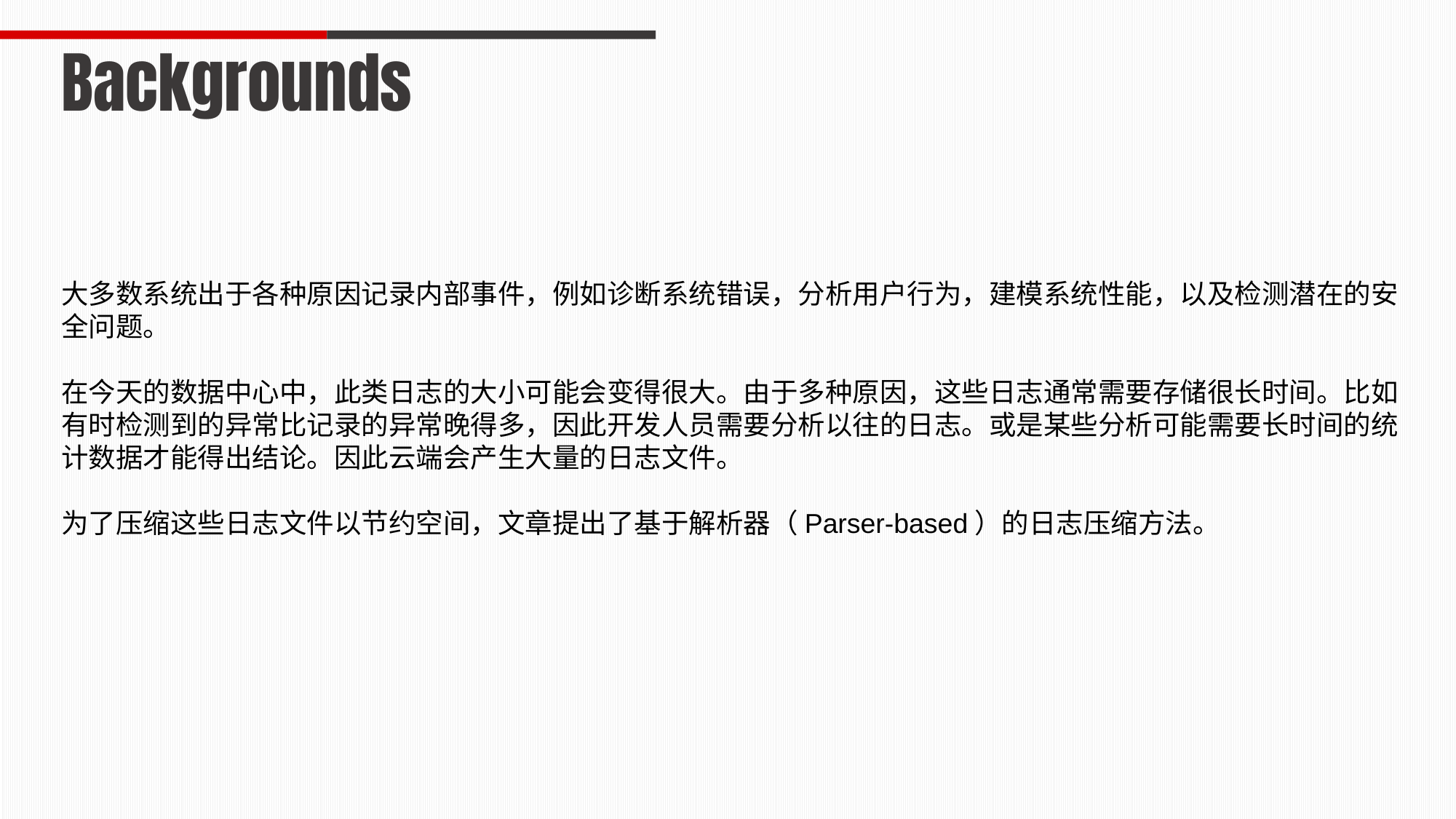

Backgrounds
大多数系统出于各种原因记录内部事件，例如诊断系统错误，分析用户行为，建模系统性能，以及检测潜在的安全问题。

在今天的数据中心中，此类日志的大小可能会变得很大。由于多种原因，这些日志通常需要存储很长时间。比如有时检测到的异常比记录的异常晚得多，因此开发人员需要分析以往的日志。或是某些分析可能需要长时间的统计数据才能得出结论。因此云端会产生大量的日志文件。

为了压缩这些日志文件以节约空间，文章提出了基于解析器（Parser-based）的日志压缩方法。